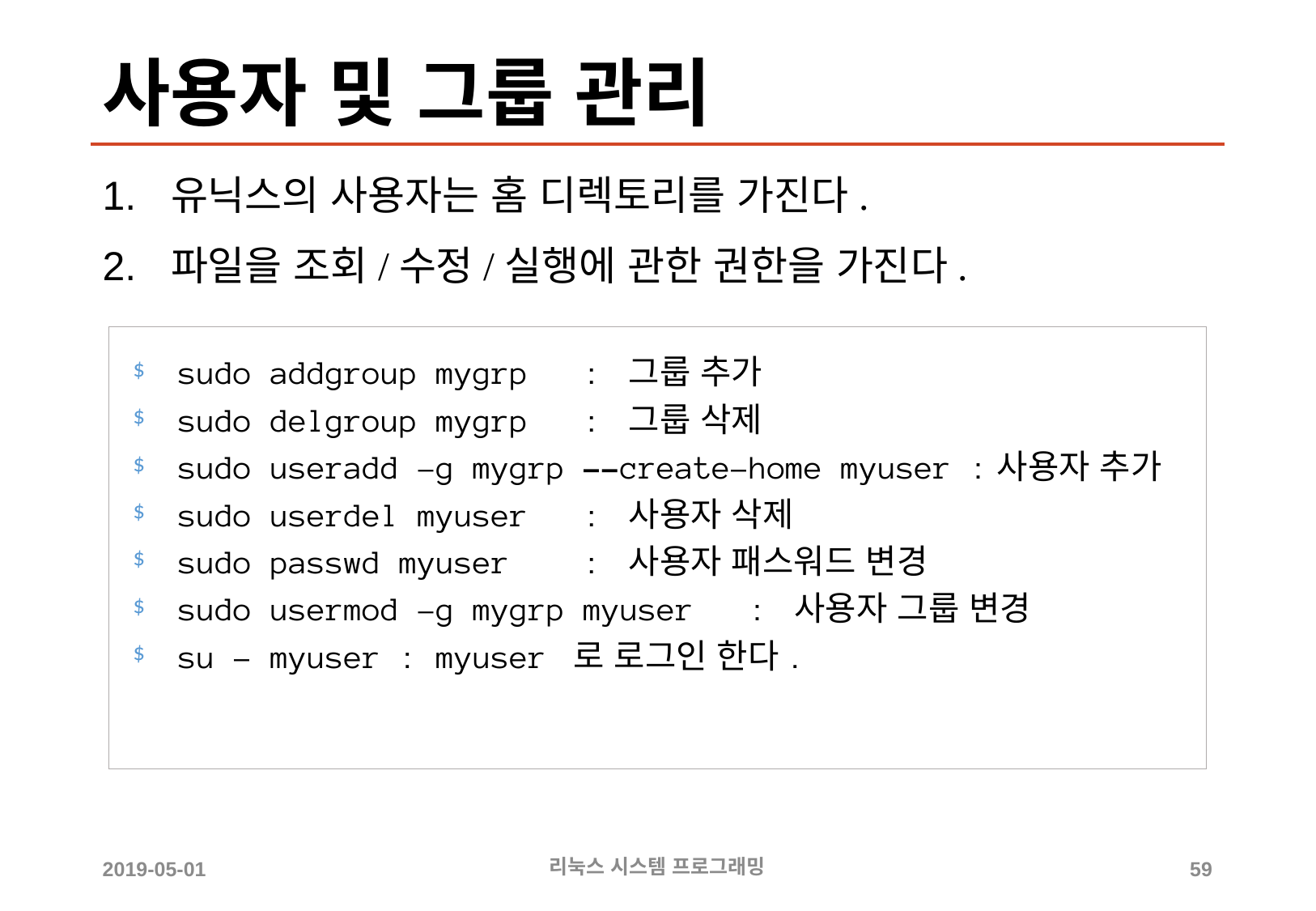

# 사용자 및 그룹 관리
유닉스의 사용자는 홈 디렉토리를 가진다.
파일을 조회/수정/실행에 관한 권한을 가진다.

sudo addgroup mygrp   : 그룹 추가
sudo delgroup mygrp   : 그룹 삭제
sudo useradd –g mygrp --create-home myuser :사용자 추가
sudo userdel myuser   : 사용자 삭제
sudo passwd myuser    : 사용자 패스워드 변경
sudo usermod –g mygrp myuser   : 사용자 그룹 변경
su - myuser : myuser 로 로그인 한다.
2019-05-01
리눅스 시스템 프로그래밍
59